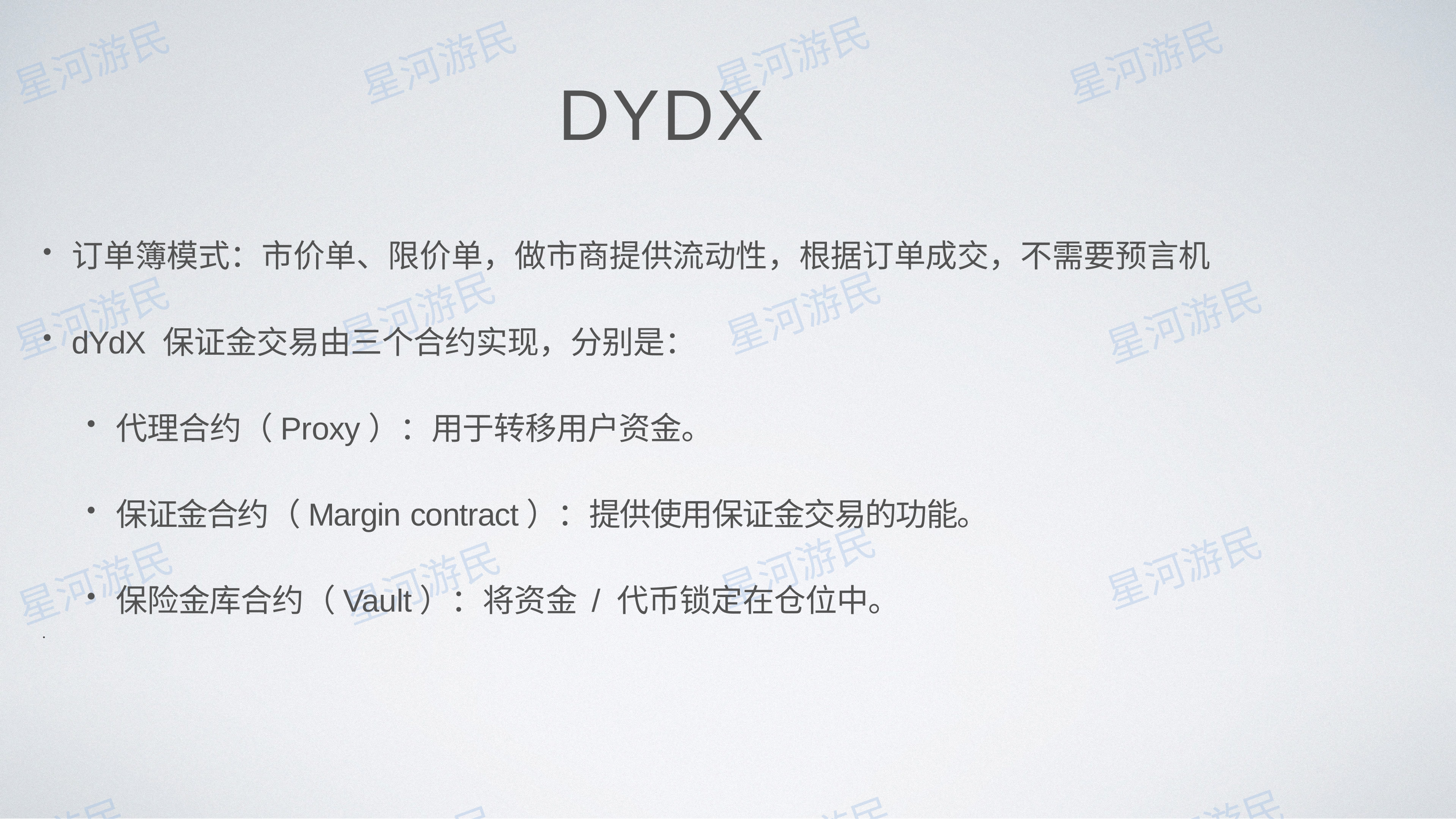

# DYDX
订单簿模式：市价单、限价单，做市商提供流动性，根据订单成交，不需要预⾔机
dYdX 保证⾦交易由三个合约实现，分别是：
代理合约（Proxy）：⽤于转移⽤户资⾦。
保证⾦合约（Margin contract）：提供使⽤保证⾦交易的功能。
保险⾦库合约（Vault）：将资⾦ / 代币锁定在仓位中。
•